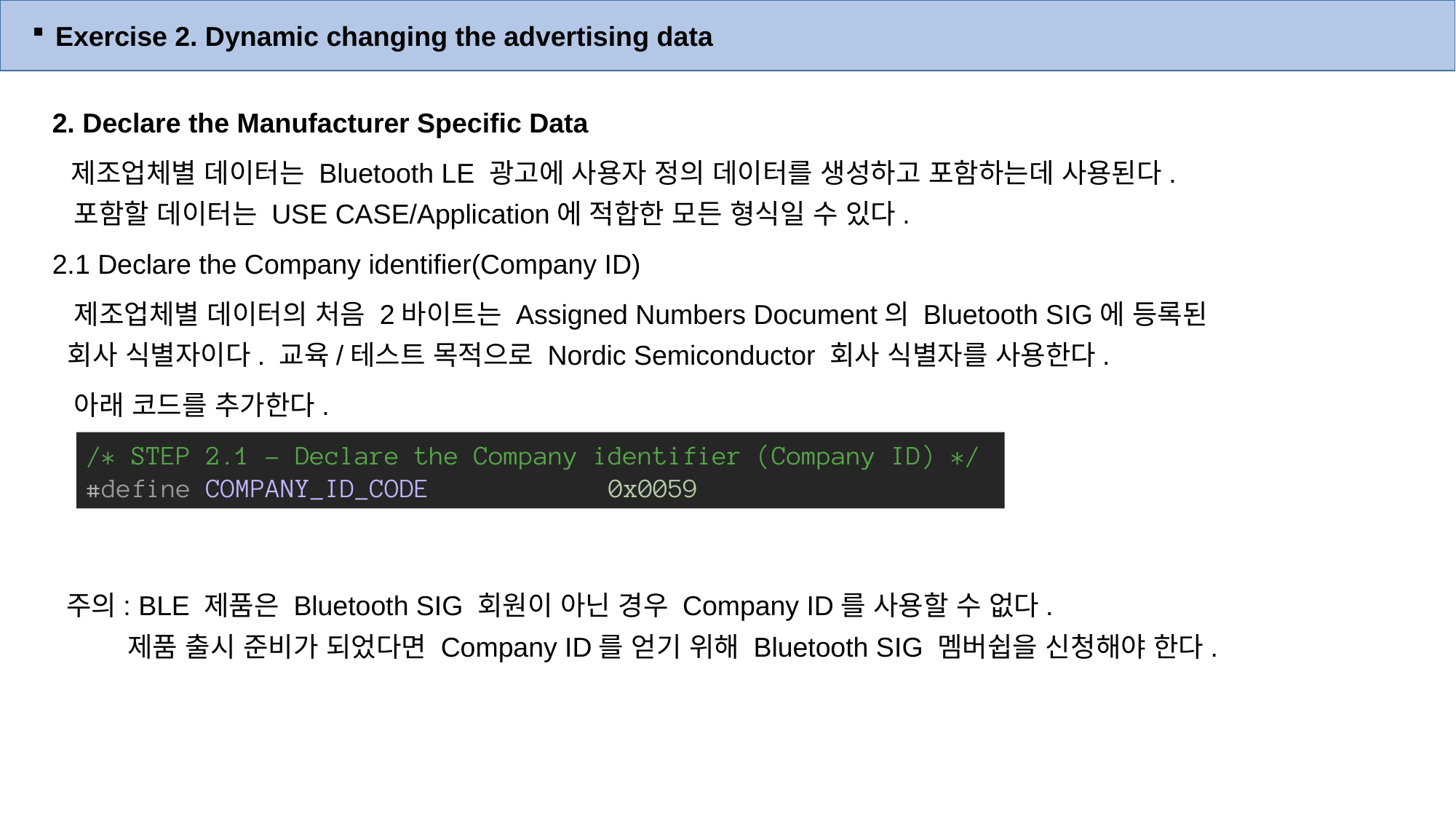

Exercise 2. Dynamic changing the advertising data
2. Declare the Manufacturer Specific Data
  제조업체별 데이터는 Bluetooth LE 광고에 사용자 정의 데이터를 생성하고 포함하는데 사용된다.
  포함할 데이터는 USE CASE/Application에 적합한 모든 형식일 수 있다.
2.1 Declare the Company identifier(Company ID)
  제조업체별 데이터의 처음 2바이트는 Assigned Numbers Document의 Bluetooth SIG에 등록된
  회사 식별자이다. 교육/테스트 목적으로 Nordic Semiconductor 회사 식별자를 사용한다.
  아래 코드를 추가한다.

 주의: BLE 제품은 Bluetooth SIG 회원이 아닌 경우 Company ID를 사용할 수 없다.
         제품 출시 준비가 되었다면 Company ID를 얻기 위해 Bluetooth SIG 멤버쉽을 신청해야 한다.
/* STEP 2.1 - Declare the Company identifier (Company ID) */
#define COMPANY_ID_CODE            0x0059